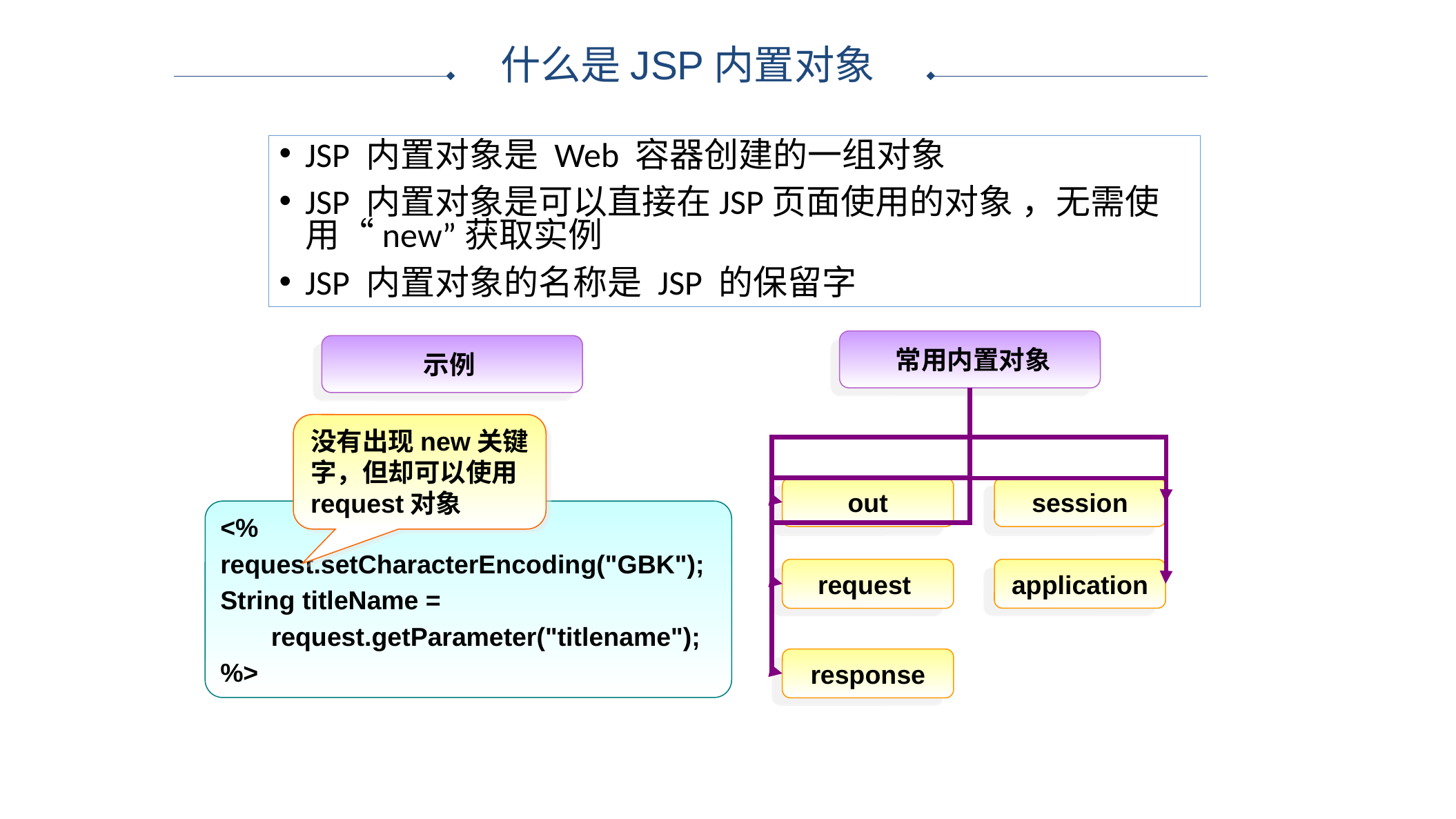

什么是JSP内置对象
JSP 内置对象是 Web 容器创建的一组对象
JSP 内置对象是可以直接在JSP页面使用的对象 ，无需使用“new”获取实例
JSP 内置对象的名称是 JSP 的保留字
 常用内置对象
示例
没有出现new关键字，但却可以使用request对象
out
session
<%
request.setCharacterEncoding("GBK");
String titleName =
       request.getParameter("titlename");
%>
request
application
response